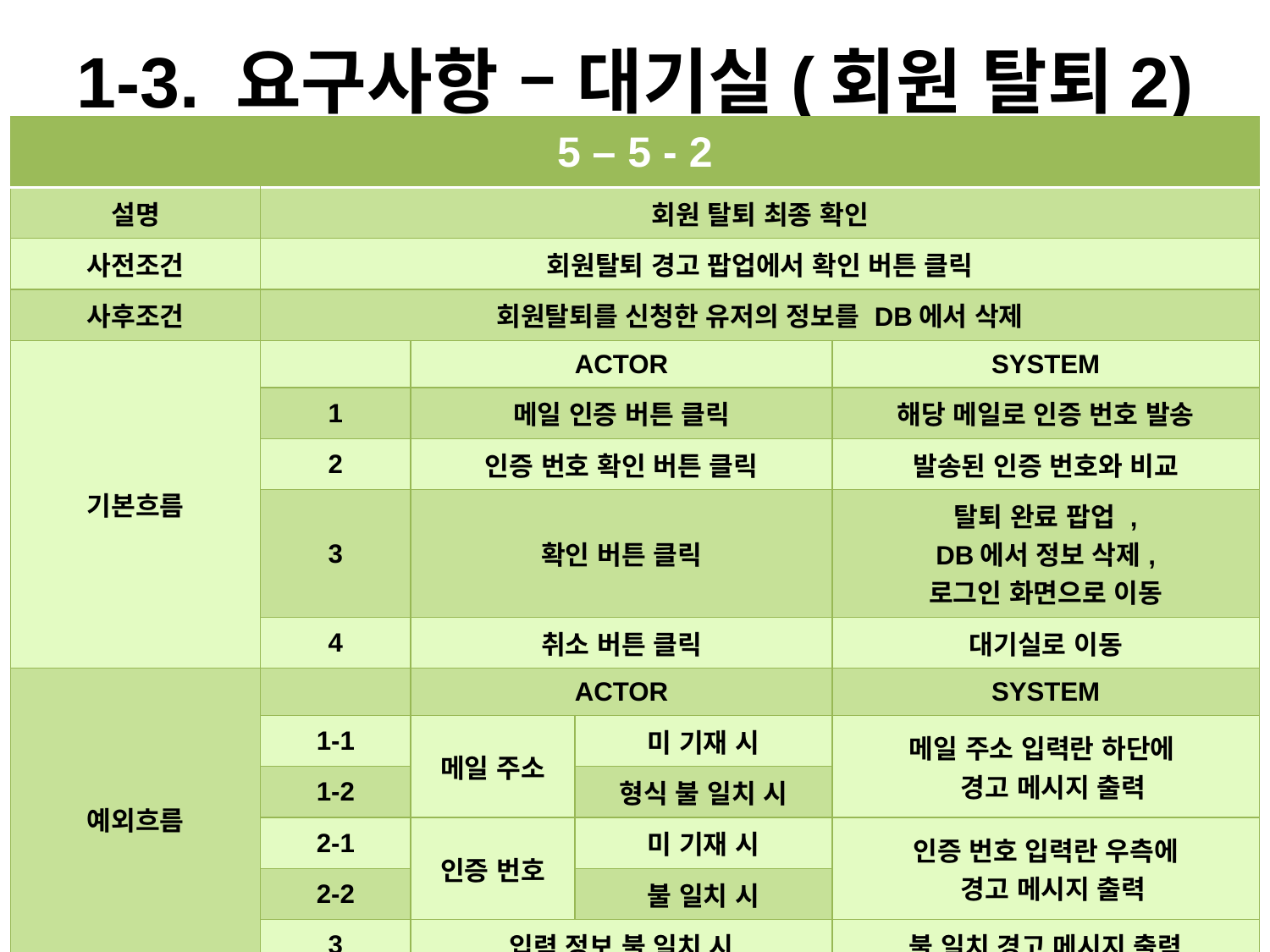

# 1-3. 요구사항 – 대기실(회원 탈퇴2)
| 5 – 5 - 2 |  |  |  |  |
| --- | --- | --- | --- | --- |
| 설명 | 회원 탈퇴 최종 확인 |  |  |  |
| 사전조건 | 회원탈퇴 경고 팝업에서 확인 버튼 클릭 |  |  |  |
| 사후조건 | 회원탈퇴를 신청한 유저의 정보를 DB에서 삭제 |  |  |  |
| 기본흐름 |  | ACTOR |  | SYSTEM |
|  | 1 | 메일 인증 버튼 클릭 |  | 해당 메일로 인증 번호 발송 |
|  | 2 | 인증 번호 확인 버튼 클릭 |  | 발송된 인증 번호와 비교 |
|  | 3 | 확인 버튼 클릭 |  | 탈퇴 완료 팝업 , DB에서 정보 삭제, 로그인 화면으로 이동 |
|  | 4 | 취소 버튼 클릭 |  | 대기실로 이동 |
| 예외흐름 |  | ACTOR |  | SYSTEM |
|  | 1-1 | 메일 주소 | 미 기재 시 | 메일 주소 입력란 하단에 경고 메시지 출력 |
|  | 1-2 |  | 형식 불 일치 시 |  |
|  | 2-1 | 인증 번호 | 미 기재 시 | 인증 번호 입력란 우측에 경고 메시지 출력 |
|  | 2-2 |  | 불 일치 시 |  |
|  | 3 | 입력 정보 불 일치 시 |  | 불 일치 경고 메시지 출력 |